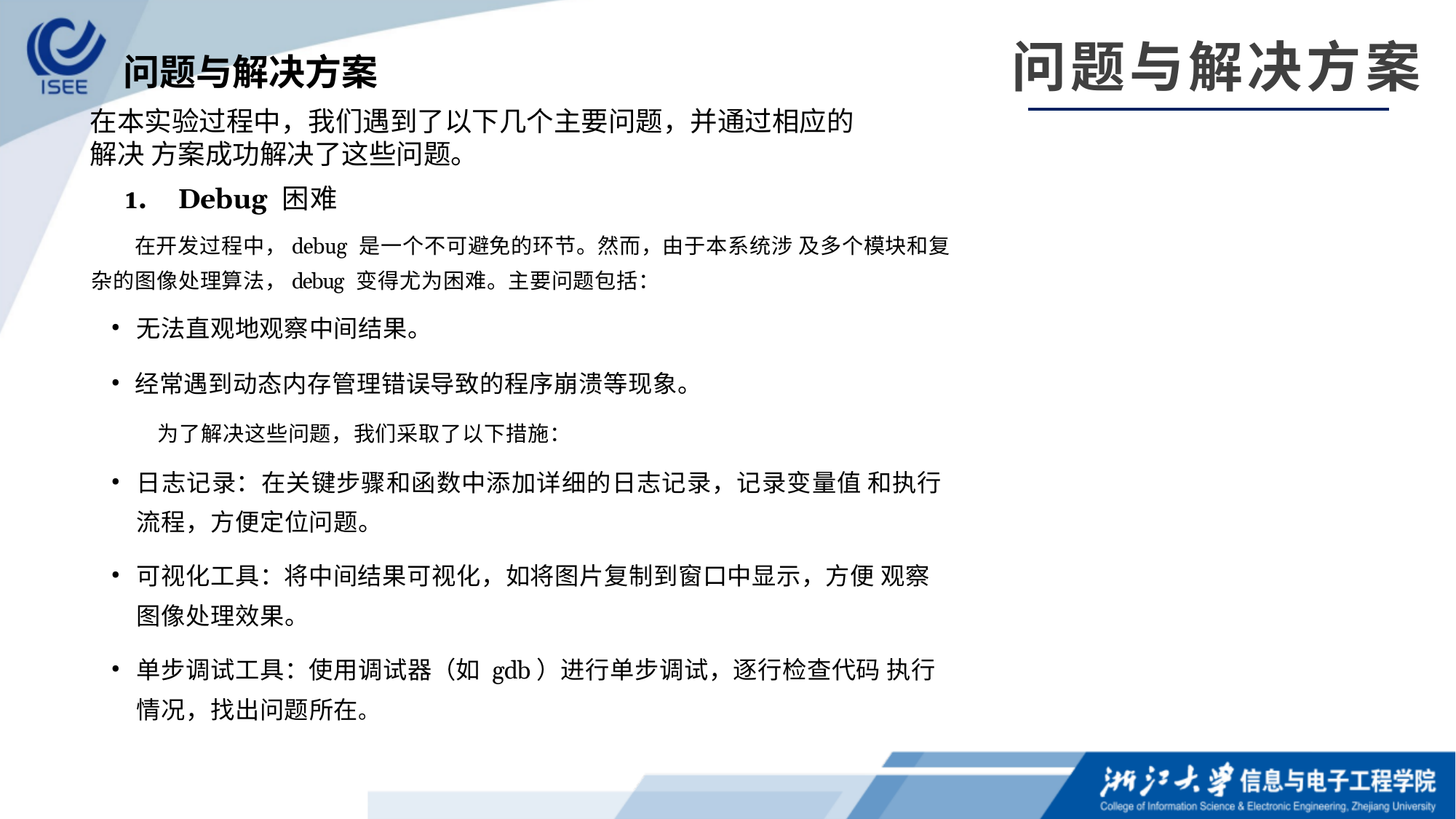

问题与解决方案
问题与解决方案
在本实验过程中，我们遇到了以下几个主要问题，并通过相应的解决 方案成功解决了这些问题。
Debug 困难
在开发过程中，debug 是一个不可避免的环节。然而，由于本系统涉 及多个模块和复杂的图像处理算法，debug 变得尤为困难。主要问题包括：
无法直观地观察中间结果。
经常遇到动态内存管理错误导致的程序崩溃等现象。
	为了解决这些问题，我们采取了以下措施：
日志记录：在关键步骤和函数中添加详细的日志记录，记录变量值 和执行流程，方便定位问题。
可视化工具：将中间结果可视化，如将图片复制到窗口中显示，方便 观察图像处理效果。
单步调试工具：使用调试器（如 gdb）进行单步调试，逐行检查代码 执行情况，找出问题所在。